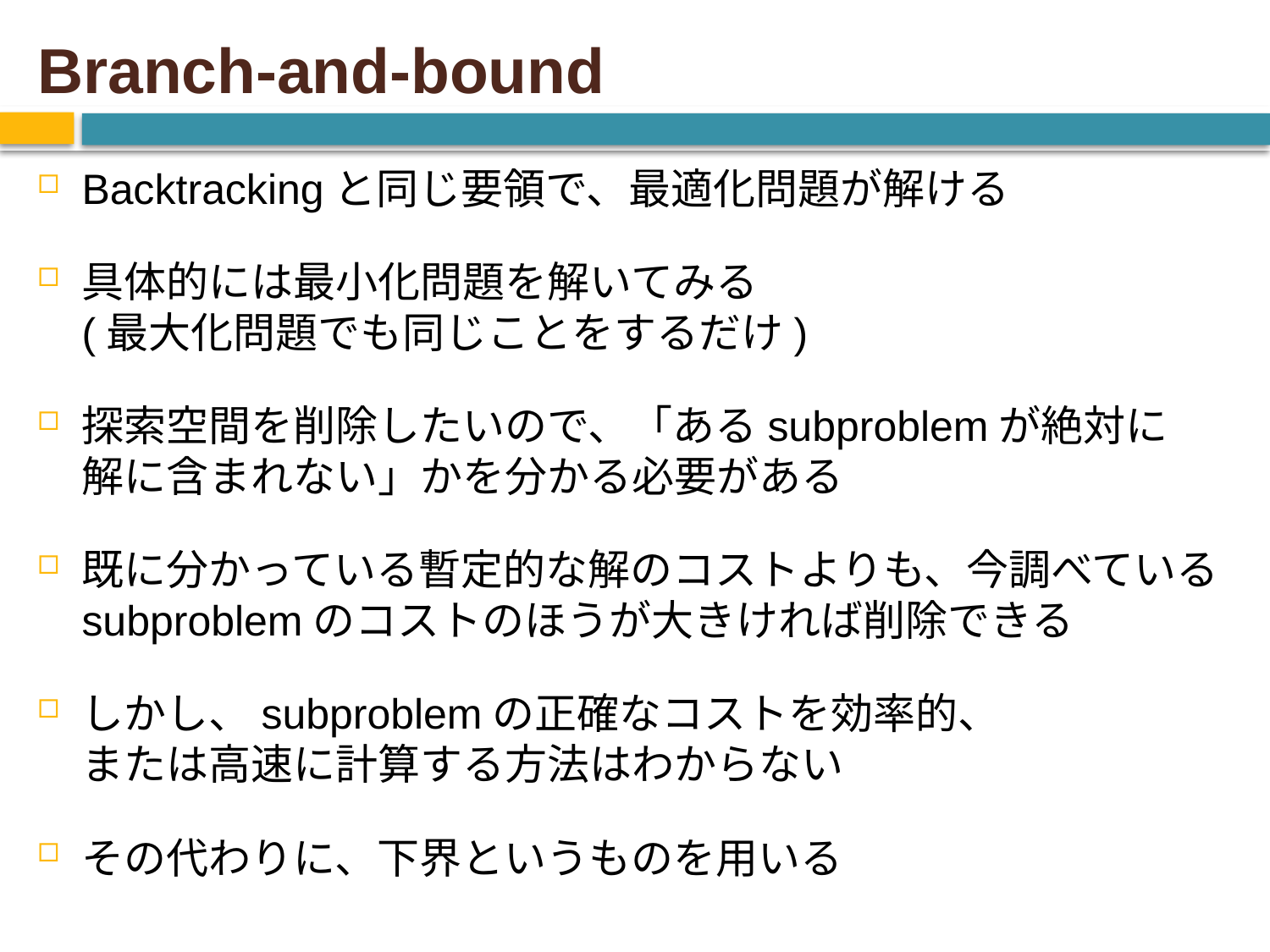

# Branch-and-bound
Backtrackingと同じ要領で、最適化問題が解ける
具体的には最小化問題を解いてみる
(最大化問題でも同じことをするだけ)
探索空間を削除したいので、「あるsubproblemが絶対に
解に含まれない」かを分かる必要がある
既に分かっている暫定的な解のコストよりも、今調べているsubproblemのコストのほうが大きければ削除できる
しかし、subproblemの正確なコストを効率的、
または高速に計算する方法はわからない
その代わりに、下界というものを用いる